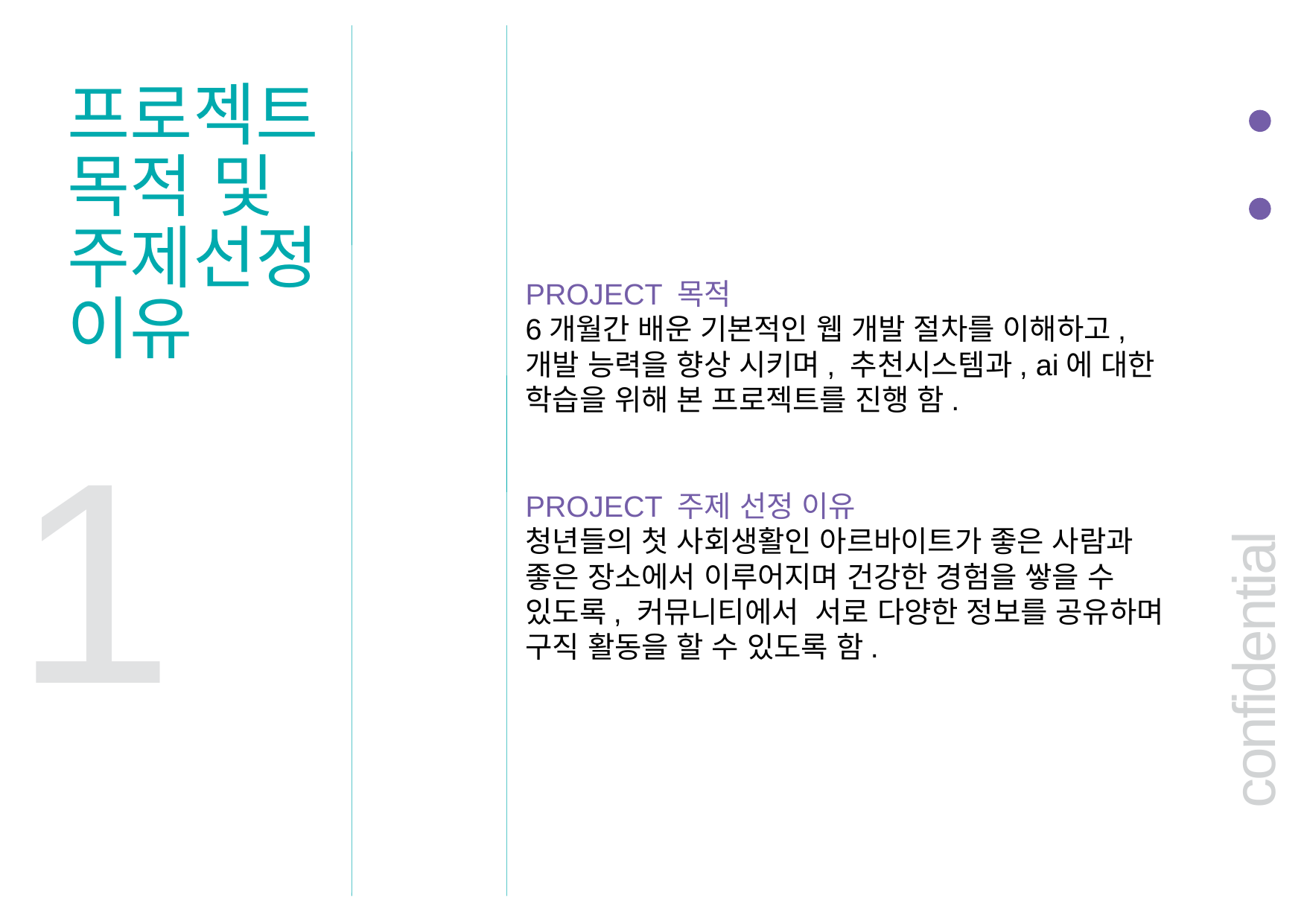

프로젝트 목적 및 주제선정 이유
PROJECT 목적
6개월간 배운 기본적인 웹 개발 절차를 이해하고, 개발 능력을 향상 시키며, 추천시스템과, ai에 대한 학습을 위해 본 프로젝트를 진행 함.

PROJECT 주제 선정 이유
청년들의 첫 사회생활인 아르바이트가 좋은 사람과 좋은 장소에서 이루어지며 건강한 경험을 쌓을 수 있도록, 커뮤니티에서  서로 다양한 정보를 공유하며 구직 활동을 할 수 있도록 함.
1
confidential